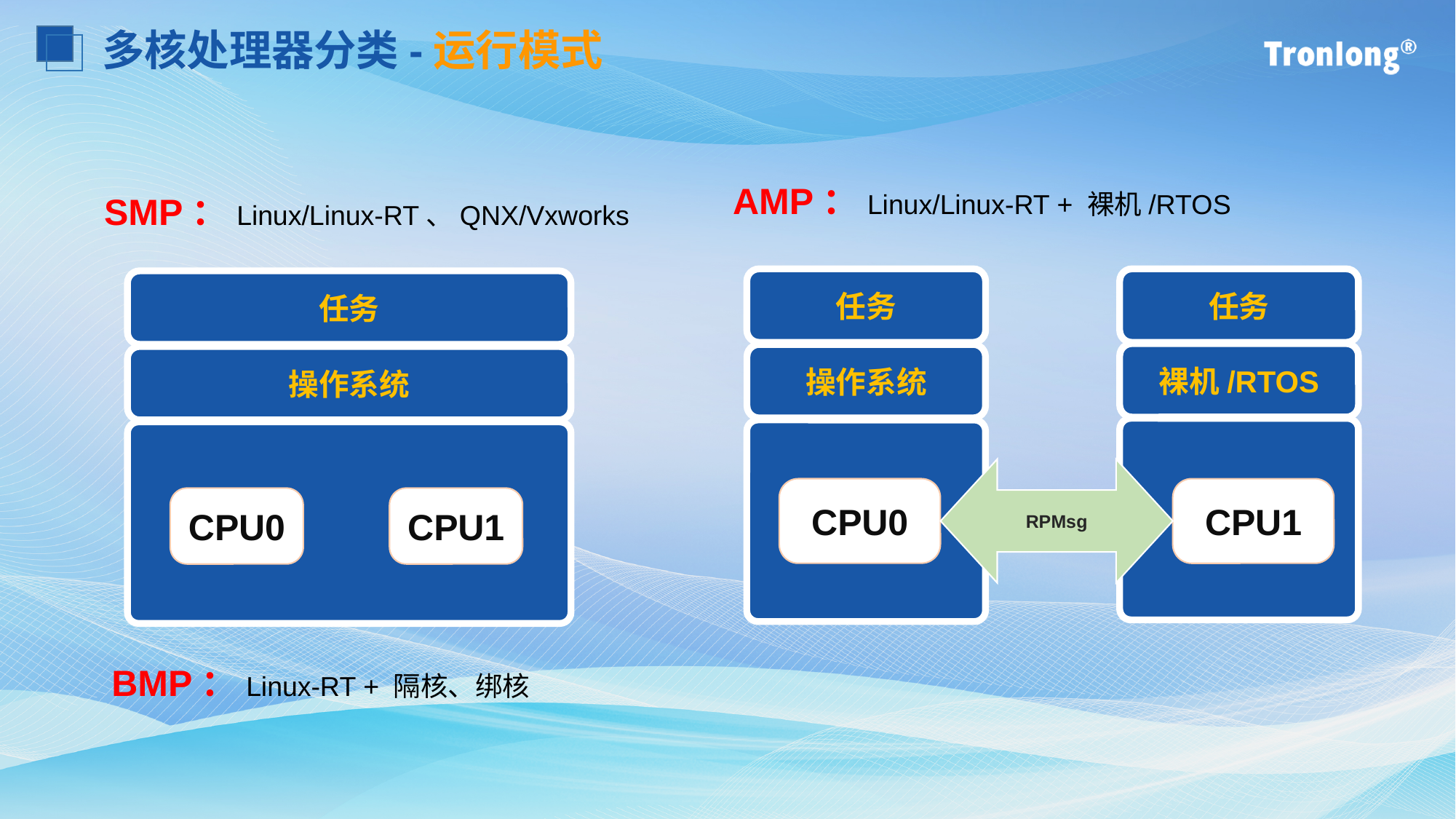

多核处理器分类-运行模式
SMP：Linux/Linux-RT、QNX/Vxworks
任务
操作系统
DFA
CPU0
CPU1
BMP：Linux-RT + 隔核、绑核

AMP：Linux/Linux-RT + 裸机/RTOS

任务
任务
裸机/RTOS
操作系统

CPU0
CPU1

RPMsg